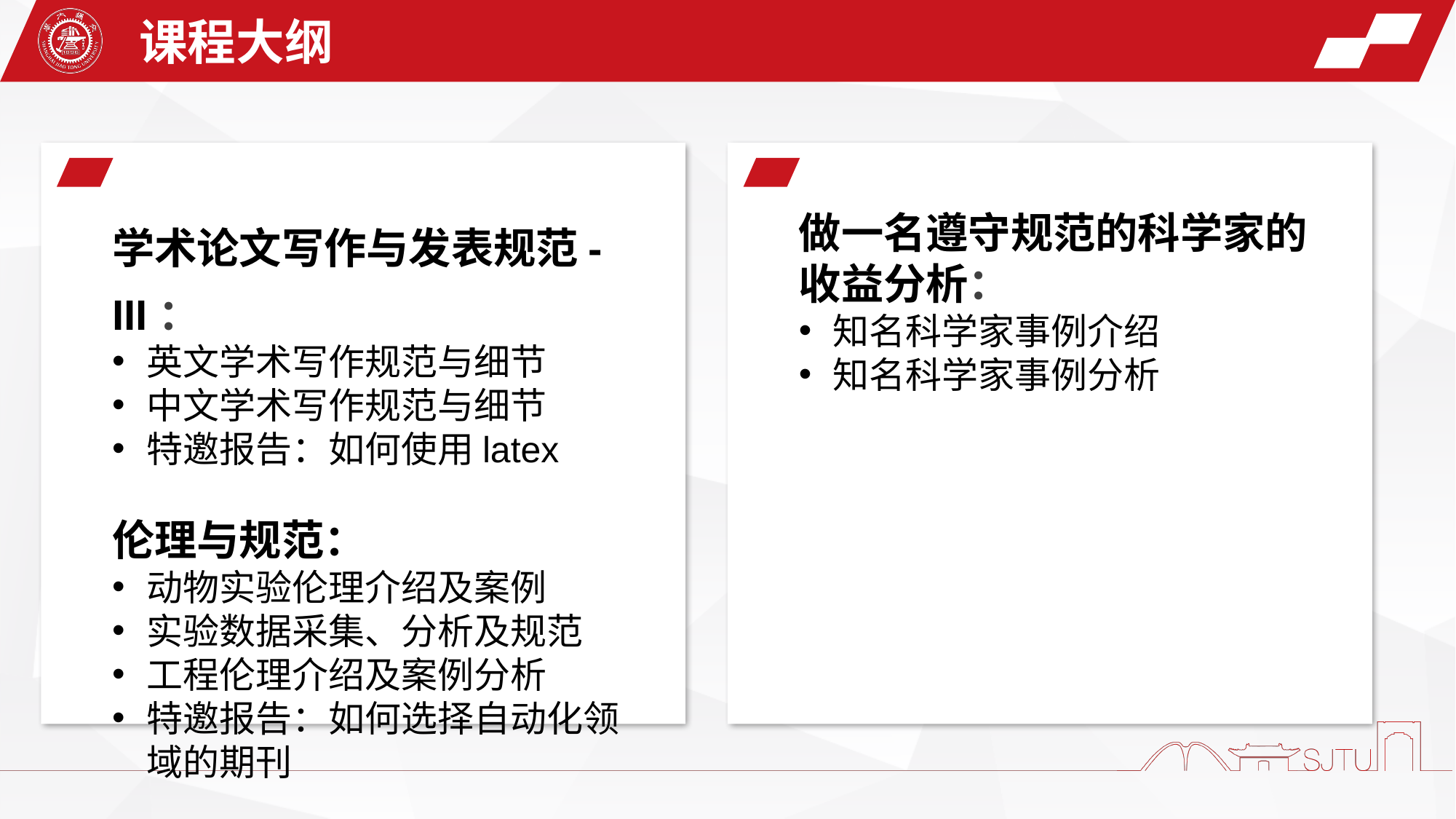

课程大纲

学术论文写作与发表规范-III：
英文学术写作规范与细节
中文学术写作规范与细节
特邀报告：如何使用latex
伦理与规范：
动物实验伦理介绍及案例
实验数据采集、分析及规范
工程伦理介绍及案例分析
特邀报告：如何选择自动化领域的期刊
做一名遵守规范的科学家的收益分析：
知名科学家事例介绍
知名科学家事例分析